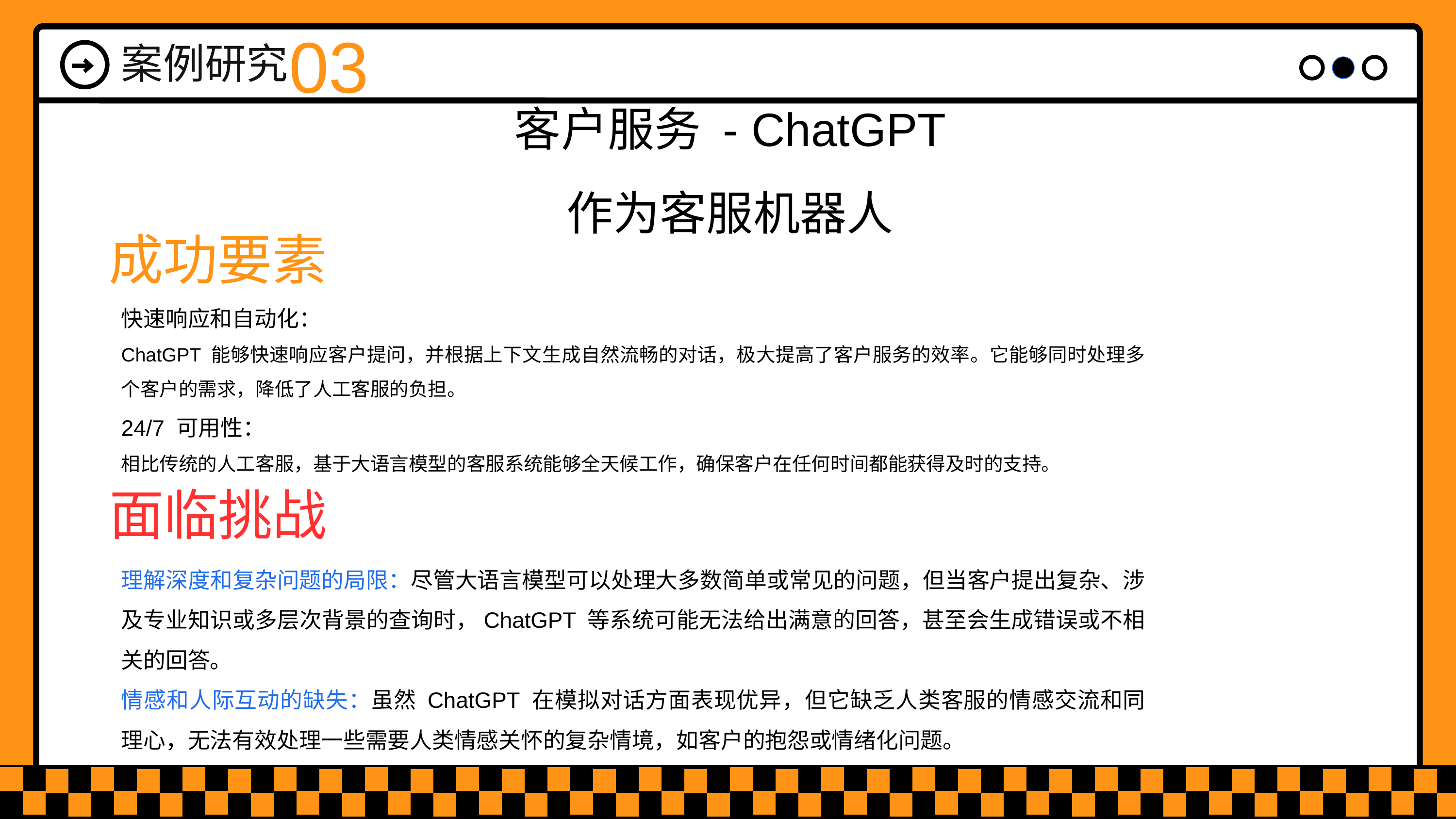

03
案例研究

客户服务 - ChatGPT 作为客服机器人

成功要素
快速响应和自动化：
ChatGPT 能够快速响应客户提问，并根据上下文生成自然流畅的对话，极大提高了客户服务的效率。它能够同时处理多个客户的需求，降低了人工客服的负担。
24/7 可用性：
相比传统的人工客服，基于大语言模型的客服系统能够全天候工作，确保客户在任何时间都能获得及时的支持。

面临挑战
理解深度和复杂问题的局限：尽管大语言模型可以处理大多数简单或常见的问题，但当客户提出复杂、涉及专业知识或多层次背景的查询时，ChatGPT 等系统可能无法给出满意的回答，甚至会生成错误或不相关的回答。
情感和人际互动的缺失：虽然 ChatGPT 在模拟对话方面表现优异，但它缺乏人类客服的情感交流和同理心，无法有效处理一些需要人类情感关怀的复杂情境，如客户的抱怨或情绪化问题。